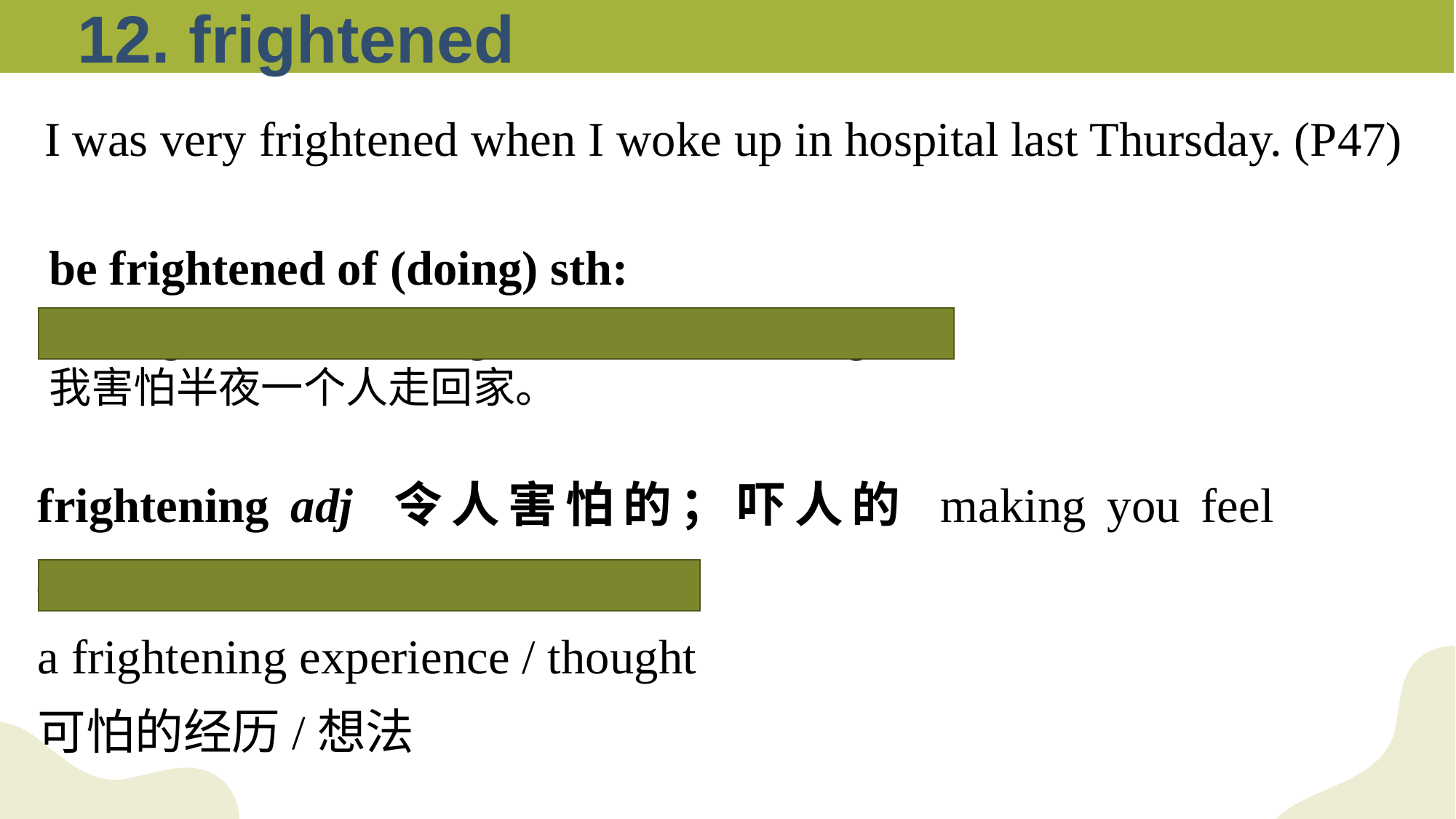

12. frightened
I was very frightened when I woke up in hospital last Thursday. (P47)
be frightened of (doing) sth:
I’m frightened of walking home alone at midnight.
我害怕半夜一个人走回家。

frightening adj 令人害怕的；吓人的 making you feel afraid ：
a frightening experience / thought
可怕的经历/想法